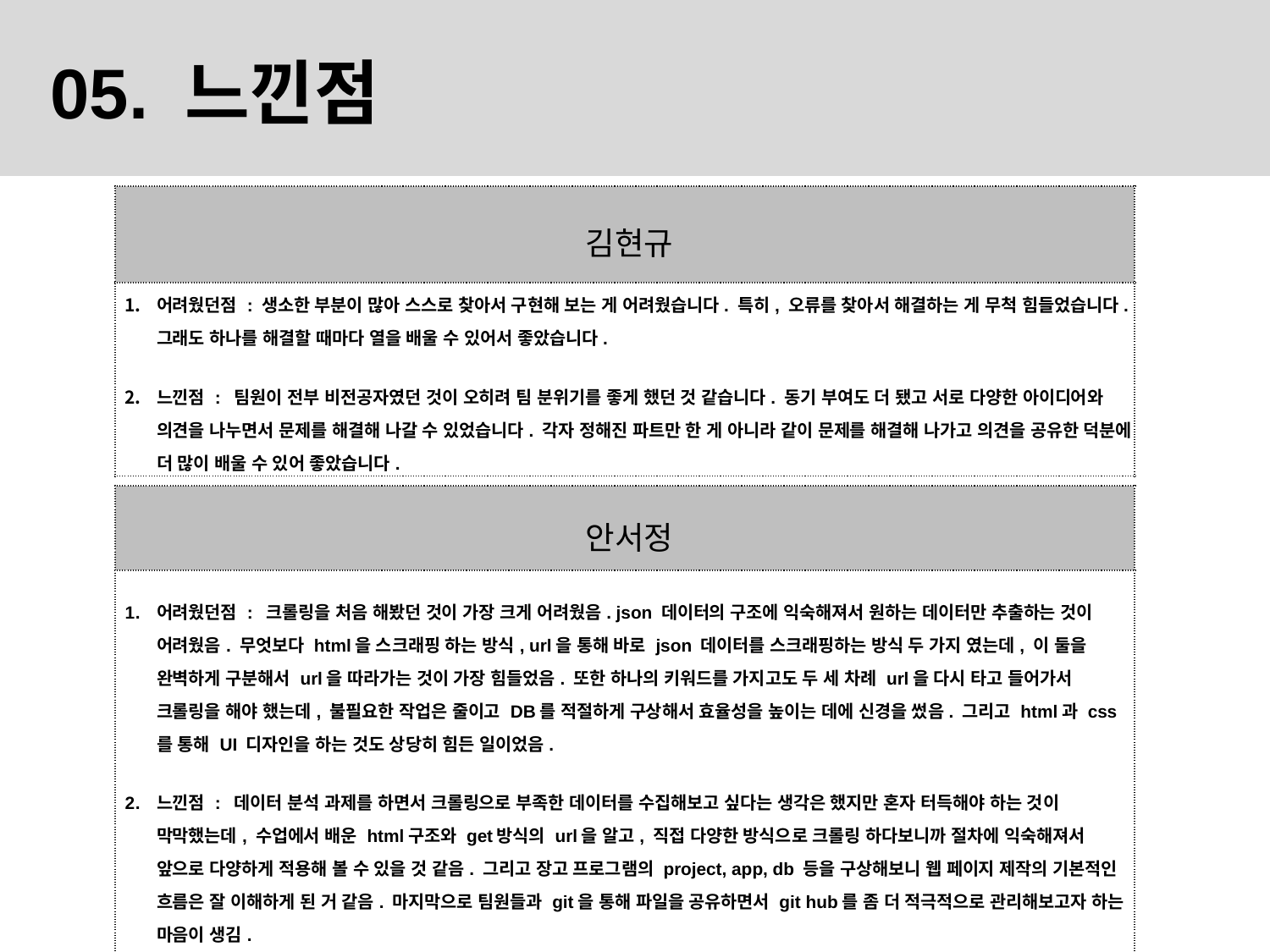

05. 느낀점
| 김현규 |
| --- |
| 어려웠던점 : 생소한 부분이 많아 스스로 찾아서 구현해 보는 게 어려웠습니다. 특히, 오류를 찾아서 해결하는 게 무척 힘들었습니다. 그래도 하나를 해결할 때마다 열을 배울 수 있어서 좋았습니다. 느낀점 : 팀원이 전부 비전공자였던 것이 오히려 팀 분위기를 좋게 했던 것 같습니다. 동기 부여도 더 됐고 서로 다양한 아이디어와 의견을 나누면서 문제를 해결해 나갈 수 있었습니다. 각자 정해진 파트만 한 게 아니라 같이 문제를 해결해 나가고 의견을 공유한 덕분에 더 많이 배울 수 있어 좋았습니다. |
| 안서정 |
| --- |
| 어려웠던점 : 크롤링을 처음 해봤던 것이 가장 크게 어려웠음. json 데이터의 구조에 익숙해져서 원하는 데이터만 추출하는 것이 어려웠음. 무엇보다 html을 스크래핑 하는 방식, url을 통해 바로 json 데이터를 스크래핑하는 방식 두 가지 였는데, 이 둘을 완벽하게 구분해서 url을 따라가는 것이 가장 힘들었음. 또한 하나의 키워드를 가지고도 두 세 차례 url을 다시 타고 들어가서 크롤링을 해야 했는데, 불필요한 작업은 줄이고 DB를 적절하게 구상해서 효율성을 높이는 데에 신경을 썼음. 그리고 html과 css를 통해 UI 디자인을 하는 것도 상당히 힘든 일이었음. 느낀점 : 데이터 분석 과제를 하면서 크롤링으로 부족한 데이터를 수집해보고 싶다는 생각은 했지만 혼자 터득해야 하는 것이 막막했는데, 수업에서 배운 html구조와 get방식의 url을 알고, 직접 다양한 방식으로 크롤링 하다보니까 절차에 익숙해져서 앞으로 다양하게 적용해 볼 수 있을 것 같음. 그리고 장고 프로그램의 project, app, db 등을 구상해보니 웹 페이지 제작의 기본적인 흐름은 잘 이해하게 된 거 같음. 마지막으로 팀원들과 git을 통해 파일을 공유하면서 git hub를 좀 더 적극적으로 관리해보고자 하는 마음이 생김. |